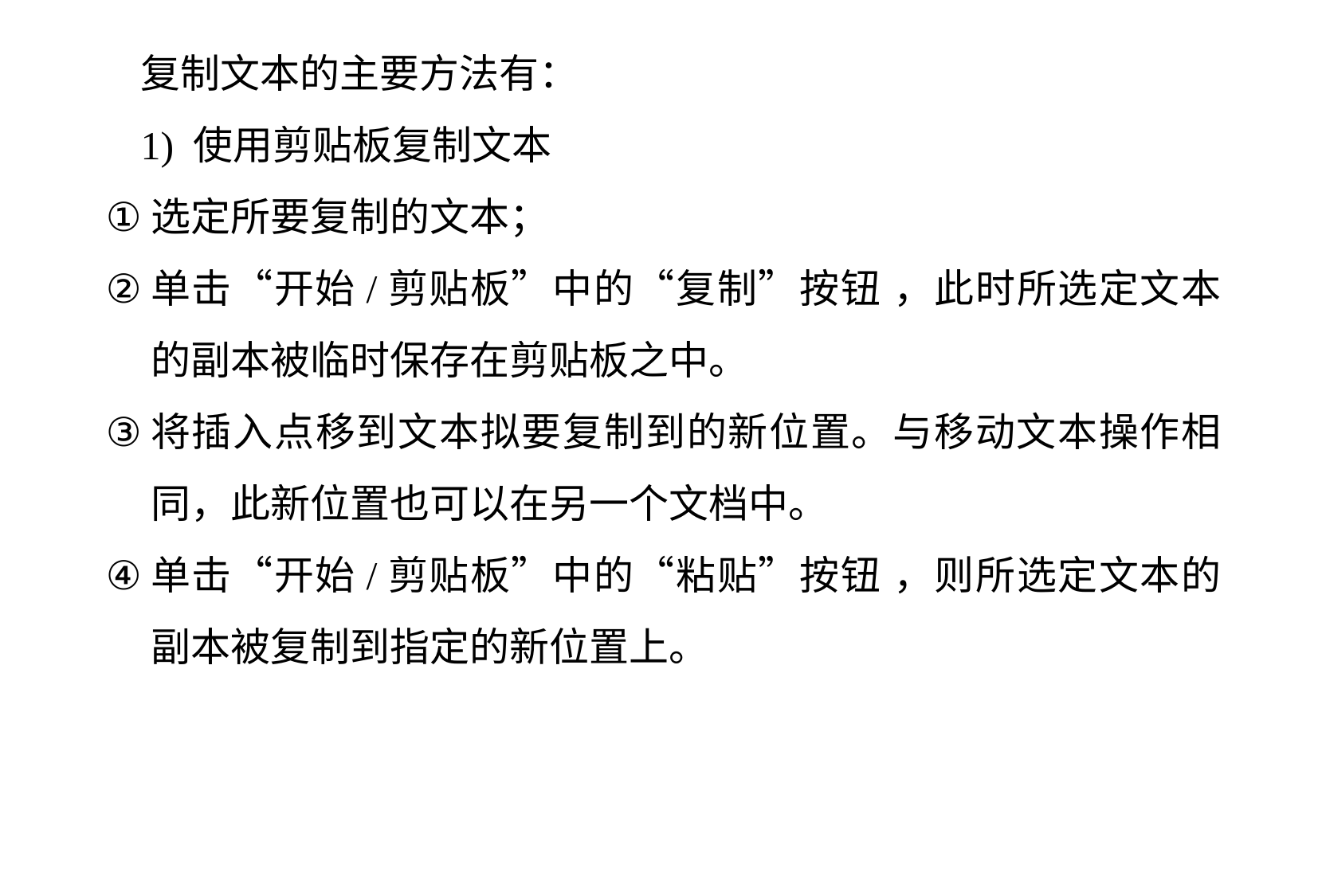

复制文本的主要方法有：
1) 使用剪贴板复制文本
选定所要复制的文本；
单击“开始/剪贴板”中的“复制”按钮 ，此时所选定文本的副本被临时保存在剪贴板之中。
将插入点移到文本拟要复制到的新位置。与移动文本操作相同，此新位置也可以在另一个文档中。
单击“开始/剪贴板”中的“粘贴”按钮 ，则所选定文本的副本被复制到指定的新位置上。